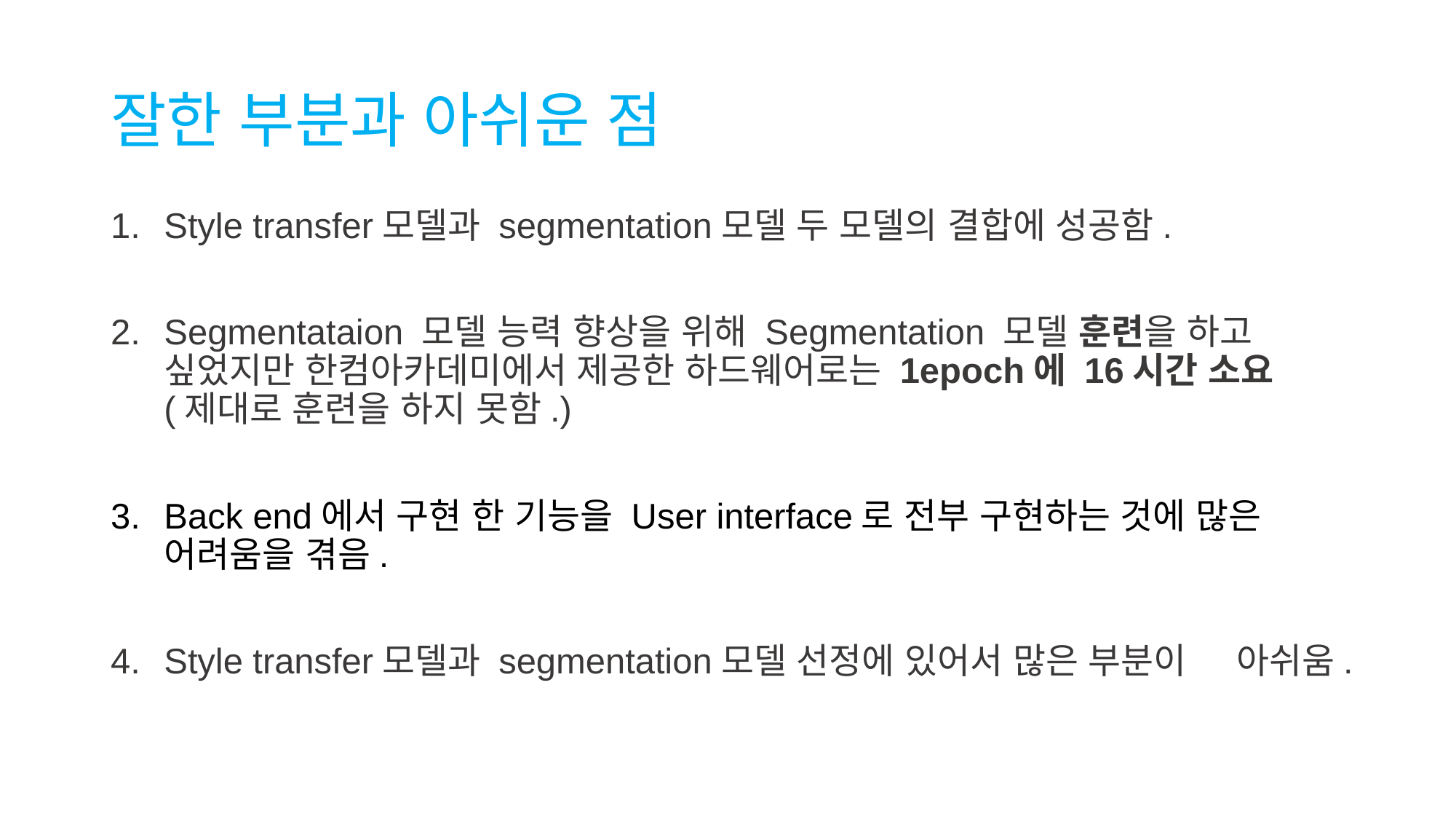

# 잘한 부분과 아쉬운 점
Style transfer모델과 segmentation모델 두 모델의 결합에 성공함.

Segmentataion 모델 능력 향상을 위해 Segmentation 모델 훈련을 하고 싶었지만 한컴아카데미에서 제공한 하드웨어로는 1epoch에 16시간 소요 (제대로 훈련을 하지 못함.)

Back end에서 구현 한 기능을 User interface로 전부 구현하는 것에 많은     어려움을 겪음.

Style transfer모델과 segmentation모델 선정에 있어서 많은 부분이     아쉬움.